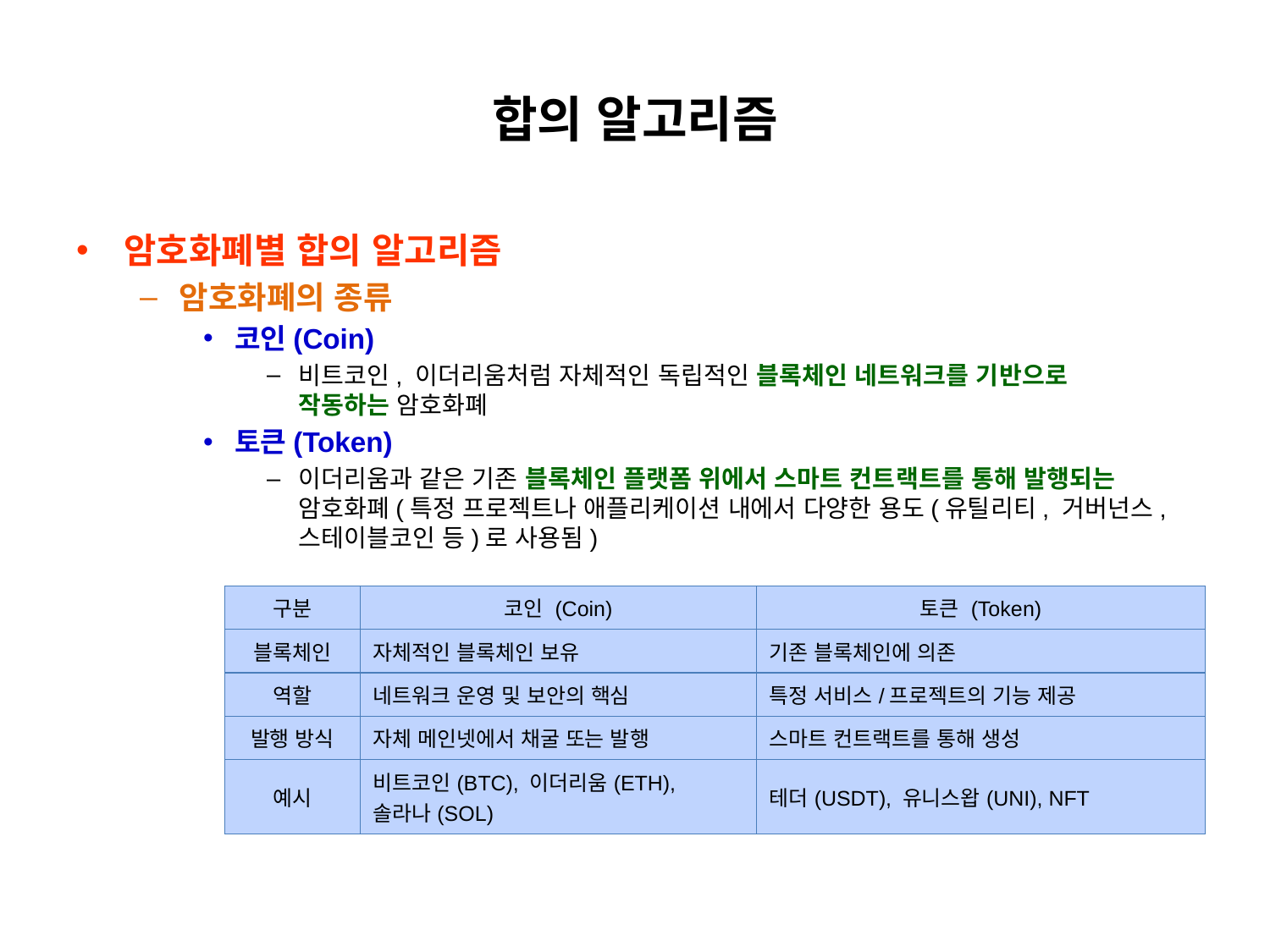

# 합의 알고리즘
암호화폐별 합의 알고리즘
암호화폐의 종류
코인(Coin)
비트코인, 이더리움처럼 자체적인 독립적인 블록체인 네트워크를 기반으로
작동하는 암호화폐
토큰(Token)
이더리움과 같은 기존 블록체인 플랫폼 위에서 스마트 컨트랙트를 통해 발행되는
암호화폐(특정 프로젝트나 애플리케이션 내에서 다양한 용도(유틸리티, 거버넌스,
스테이블코인 등)로 사용됨)

| 구분 | 코인 (Coin) | 토큰 (Token) |
| --- | --- | --- |
| 블록체인 | 자체적인 블록체인 보유 | 기존 블록체인에 의존 |
| 역할 | 네트워크 운영 및 보안의 핵심 | 특정 서비스/프로젝트의 기능 제공 |
| 발행 방식 | 자체 메인넷에서 채굴 또는 발행 | 스마트 컨트랙트를 통해 생성 |
| 예시 | 비트코인(BTC), 이더리움(ETH), 솔라나(SOL) | 테더(USDT), 유니스왑(UNI), NFT |